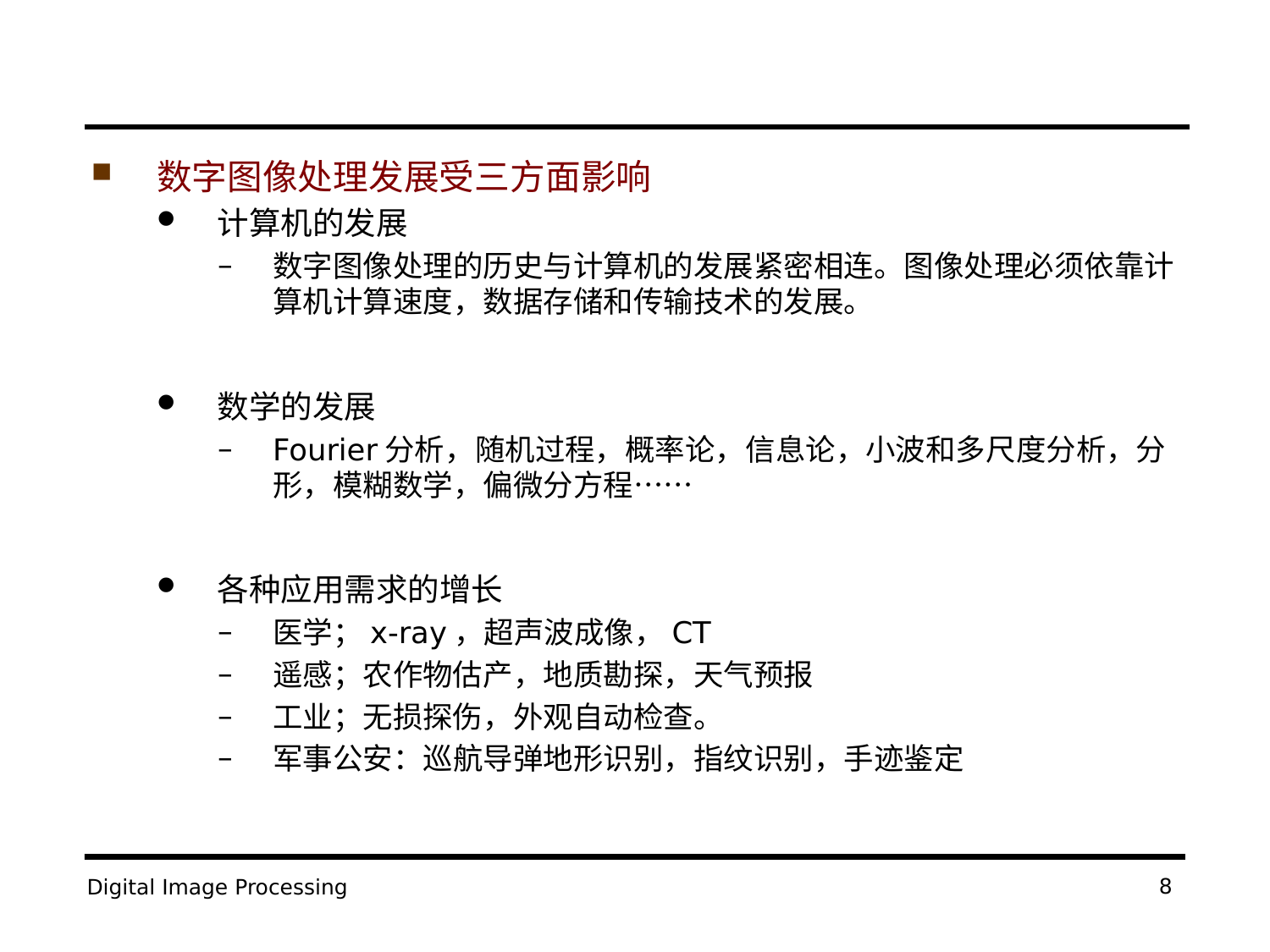

#
数字图像处理发展受三方面影响
计算机的发展
数字图像处理的历史与计算机的发展紧密相连。图像处理必须依靠计算机计算速度，数据存储和传输技术的发展。

数学的发展
Fourier分析，随机过程，概率论，信息论，小波和多尺度分析，分形，模糊数学，偏微分方程……

各种应用需求的增长
医学；x-ray，超声波成像，CT
遥感；农作物估产，地质勘探，天气预报
工业；无损探伤，外观自动检查。
军事公安：巡航导弹地形识别，指纹识别，手迹鉴定

8
Digital Image Processing